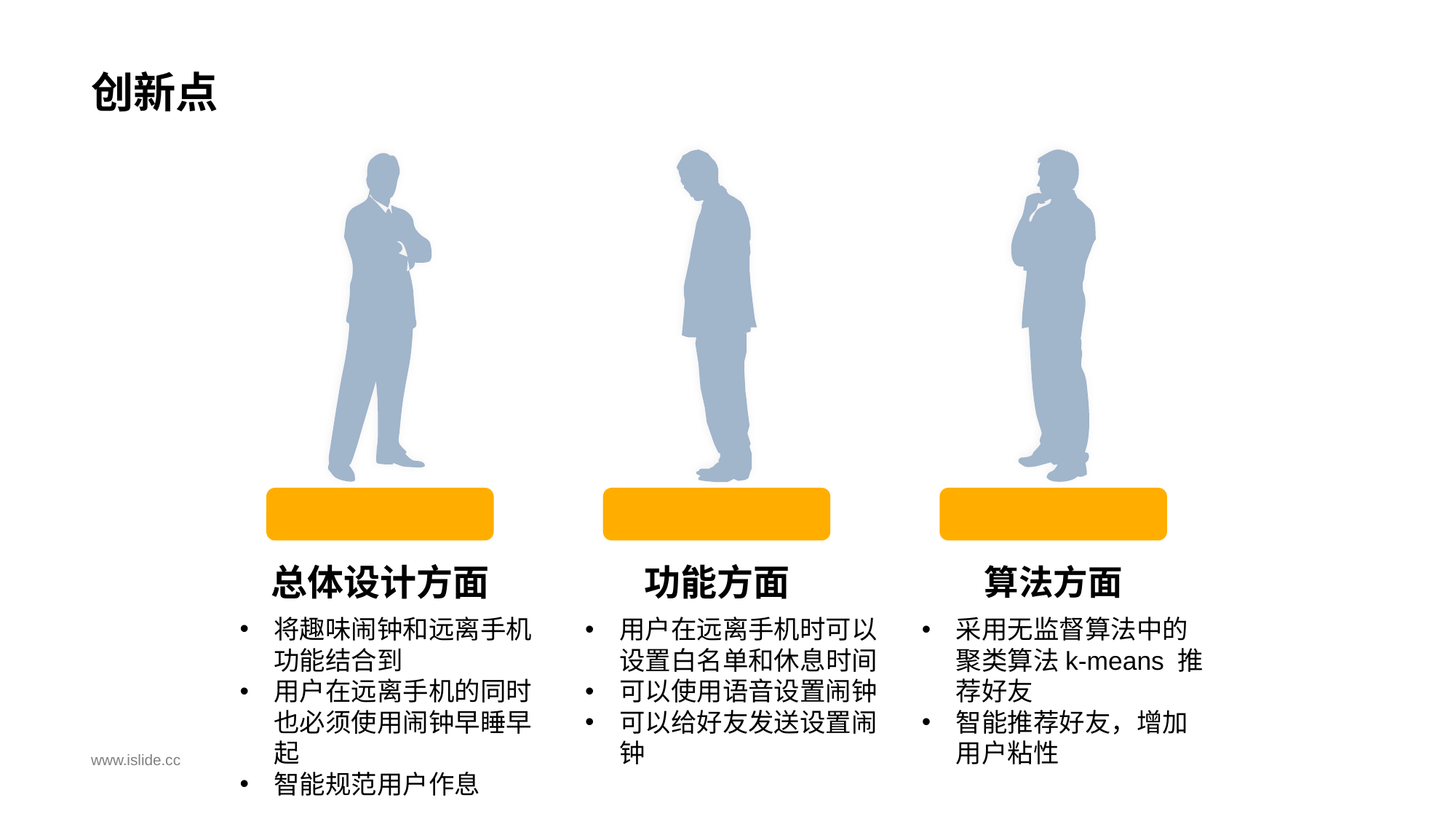

# 创新点

总体设计方面
功能方面
算法方面
将趣味闹钟和远离手机功能结合到
用户在远离手机的同时也必须使用闹钟早睡早起
智能规范用户作息
用户在远离手机时可以设置白名单和休息时间
可以使用语音设置闹钟
可以给好友发送设置闹钟

采用无监督算法中的聚类算法k-means 推荐好友
智能推荐好友，增加用户粘性
www.islide.cc
17